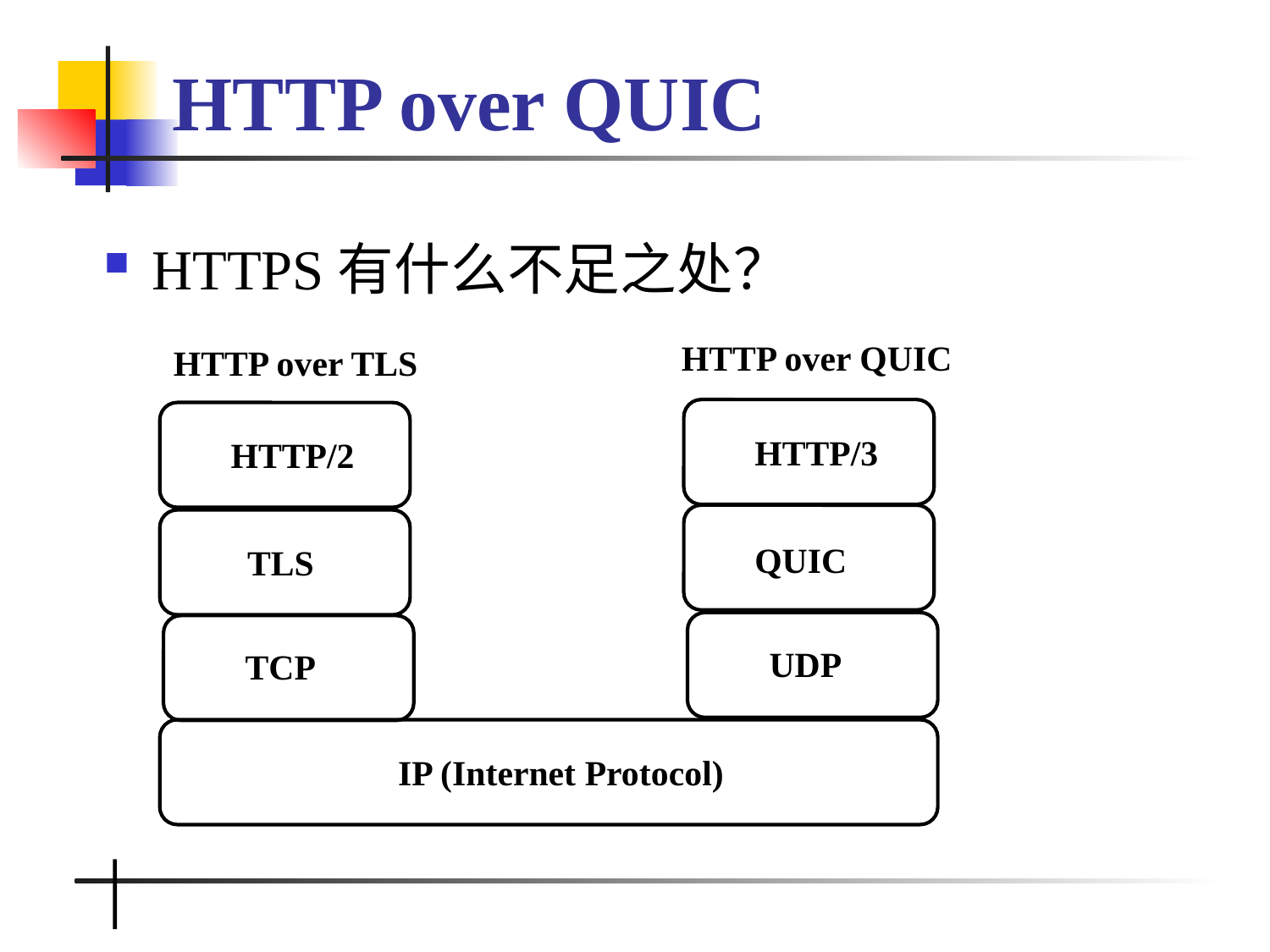

# HTTP over QUIC
HTTPS有什么不足之处？
HTTP over QUIC
HTTP over TLS

HTTP/3
HTTP/2

QUIC
TLS

UDP
TCP

IP (Internet Protocol)